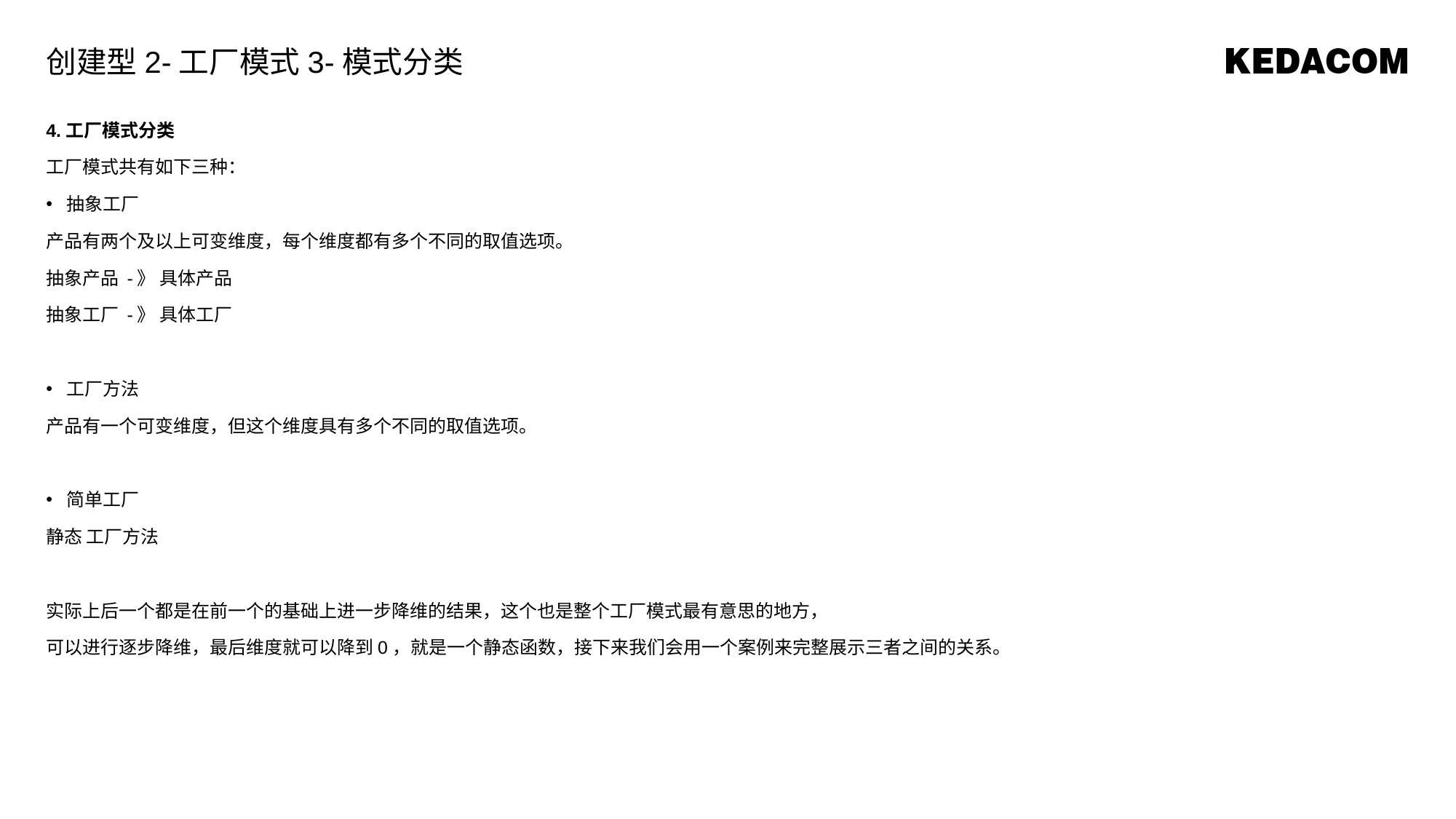

创建型2-工厂模式3-模式分类
4.工厂模式分类
工厂模式共有如下三种：
抽象工厂
产品有两个及以上可变维度，每个维度都有多个不同的取值选项。
抽象产品 -》 具体产品
抽象工厂 -》 具体工厂

工厂方法
产品有一个可变维度，但这个维度具有多个不同的取值选项。

简单工厂
静态 工厂方法

实际上后一个都是在前一个的基础上进一步降维的结果，这个也是整个工厂模式最有意思的地方，
可以进行逐步降维，最后维度就可以降到0，就是一个静态函数，接下来我们会用一个案例来完整展示三者之间的关系。